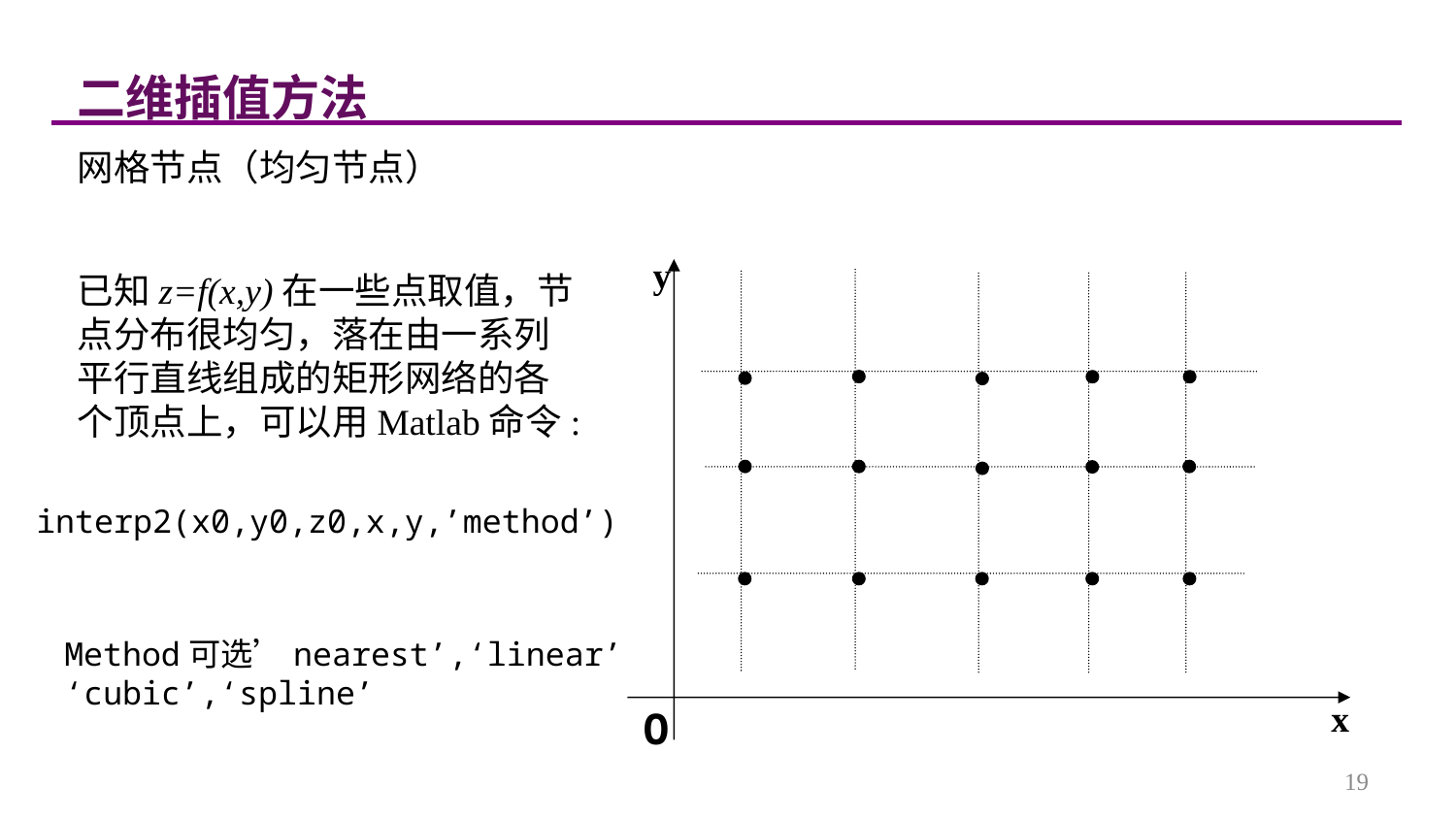

二维插值方法
网格节点（均匀节点）

已知z=f(x,y)在一些点取值，节点分布很均匀，落在由一系列平行直线组成的矩形网络的各个顶点上，可以用Matlab命令:
y

•
•
•
•
•

•
•
•
•
•

•
•
•
•
•

x

O
interp2(x0,y0,z0,x,y,’method’)
Method可选’nearest’,‘linear’
‘cubic’,‘spline’
19